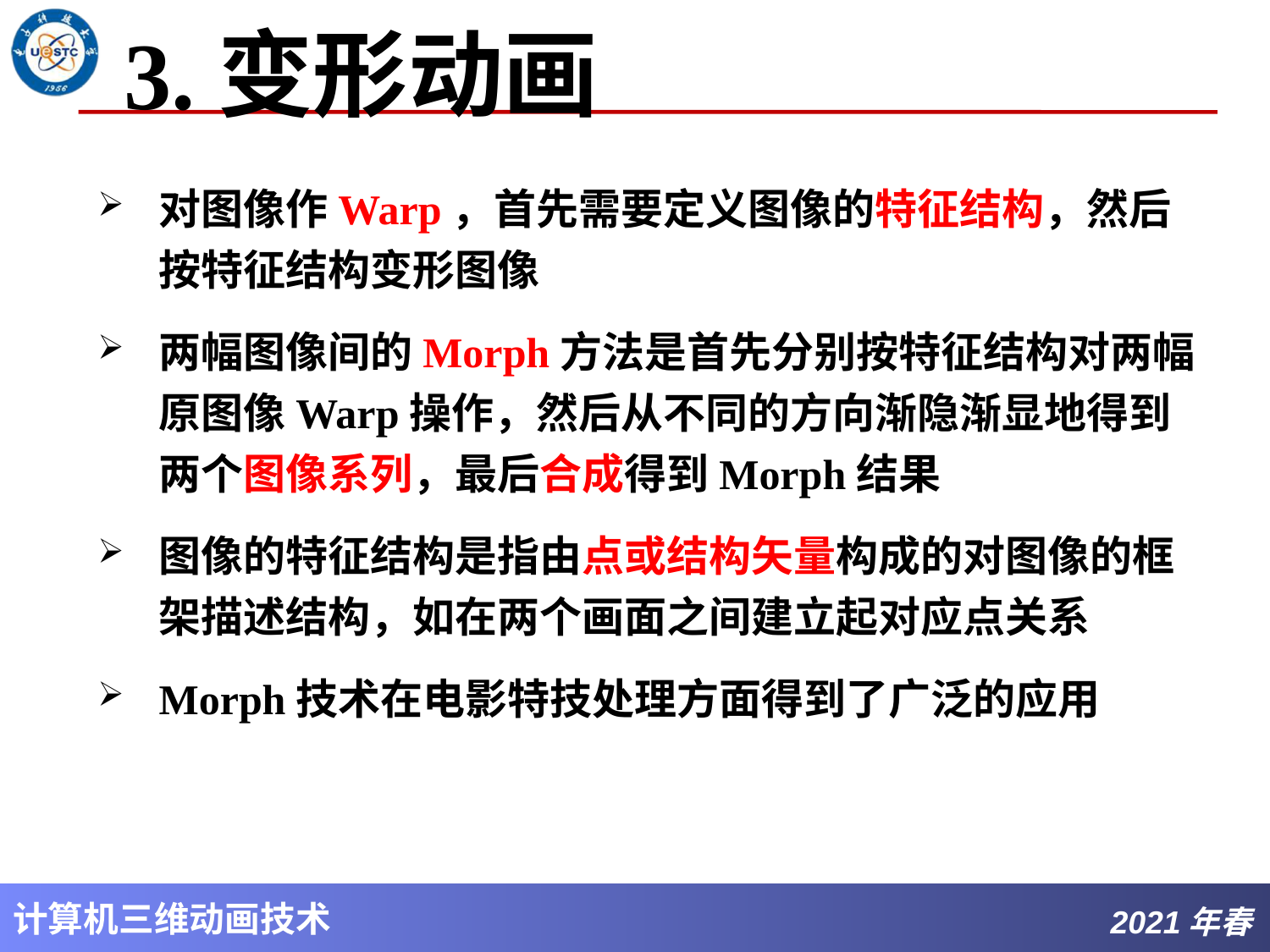

# 3.变形动画
对图像作Warp，首先需要定义图像的特征结构，然后按特征结构变形图像
两幅图像间的Morph方法是首先分别按特征结构对两幅原图像Warp操作，然后从不同的方向渐隐渐显地得到两个图像系列，最后合成得到Morph结果
图像的特征结构是指由点或结构矢量构成的对图像的框架描述结构，如在两个画面之间建立起对应点关系
Morph技术在电影特技处理方面得到了广泛的应用